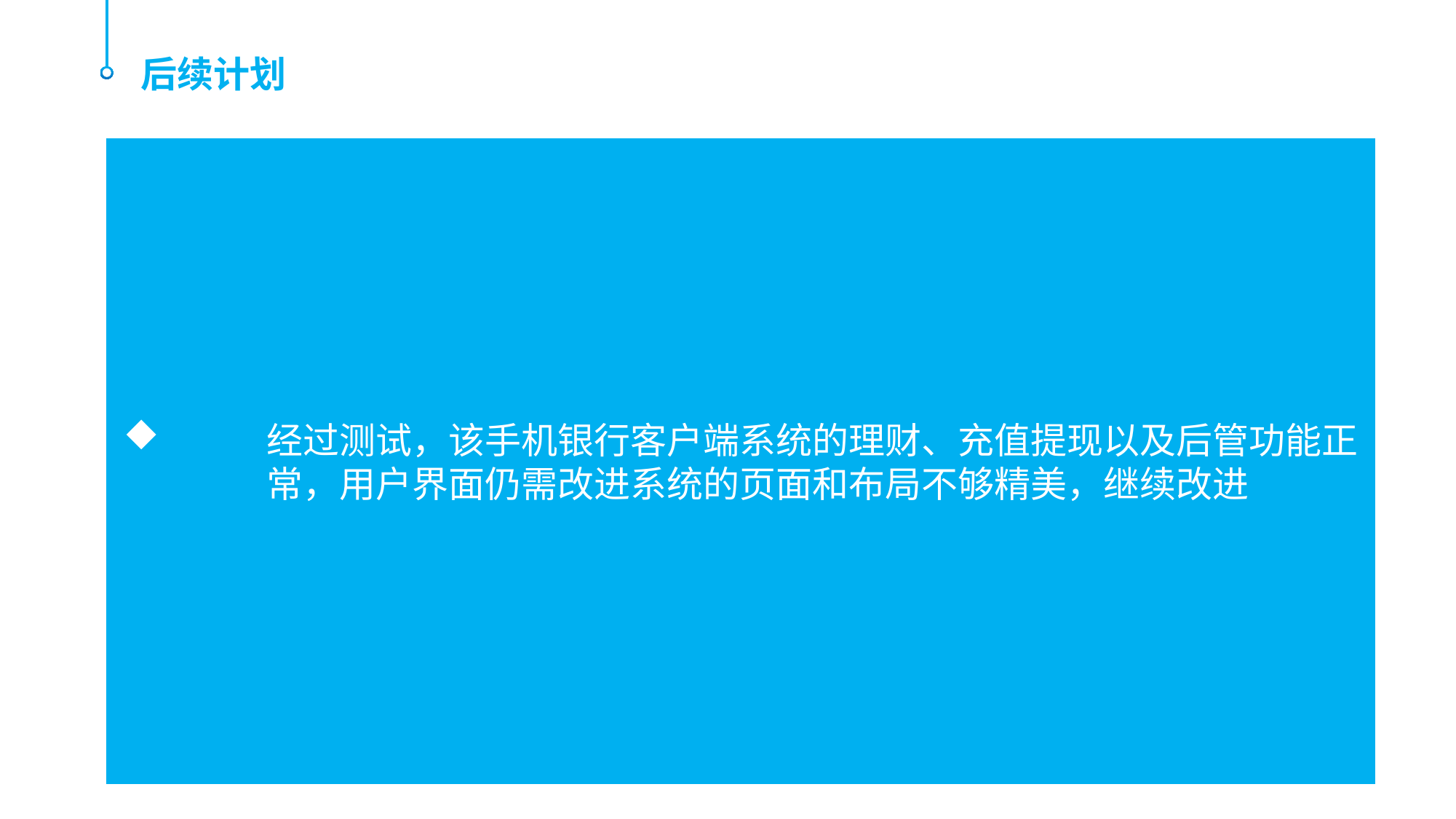

后续计划

	经过测试，该手机银行客户端系统的理财、充值提现以及后管功能正常，用户界面仍需改进系统的页面和布局不够精美，继续改进